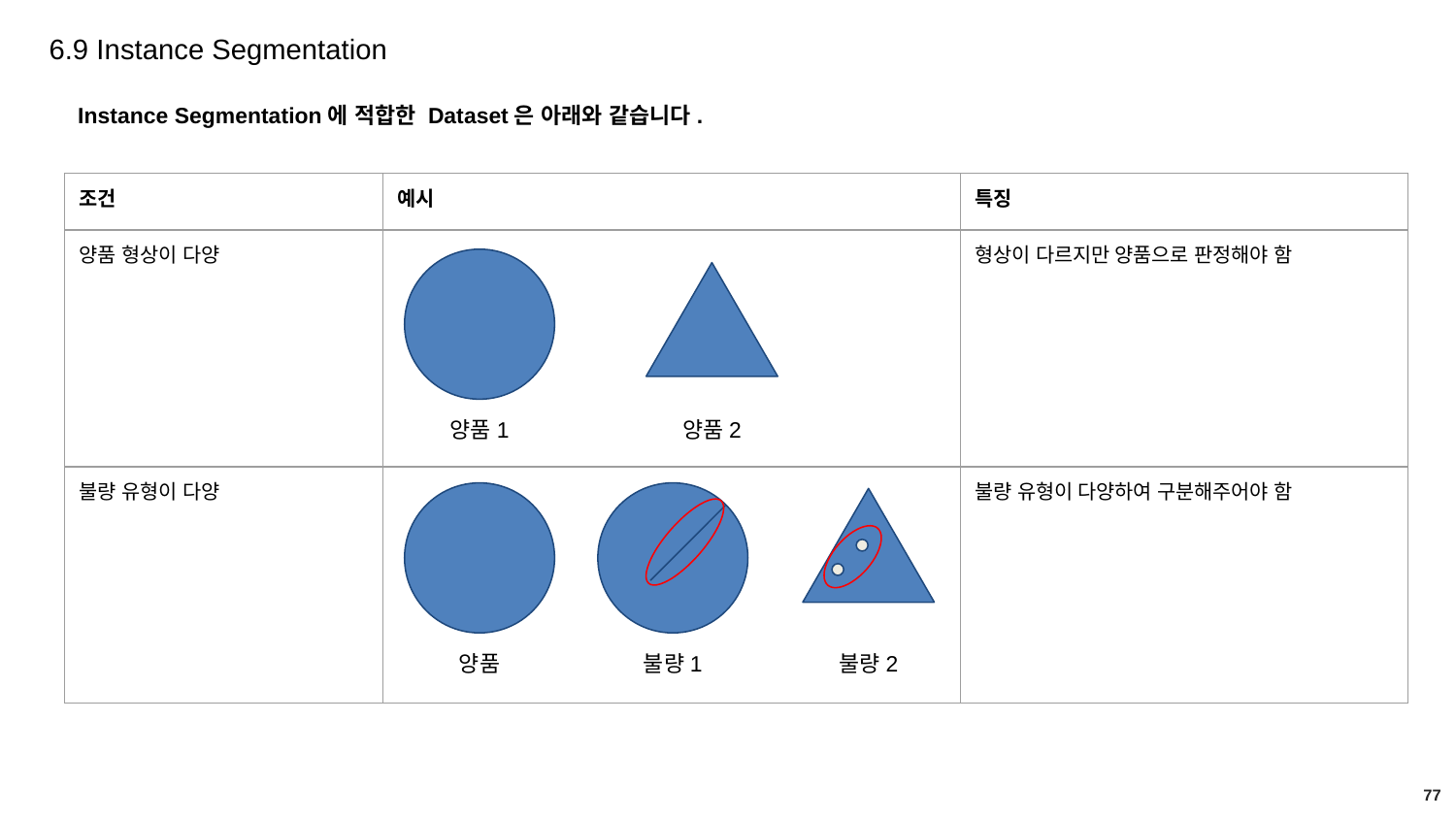

6.9 Instance Segmentation
Instance Segmentation에 적합한 Dataset은 아래와 같습니다.
| 조건 | 예시 | 특징 |
| --- | --- | --- |
| 양품 형상이 다양 |  | 형상이 다르지만 양품으로 판정해야 함 |
| 불량 유형이 다양 |  | 불량 유형이 다양하여 구분해주어야 함 |

양품1
양품2

양품
불량1
불량2
77